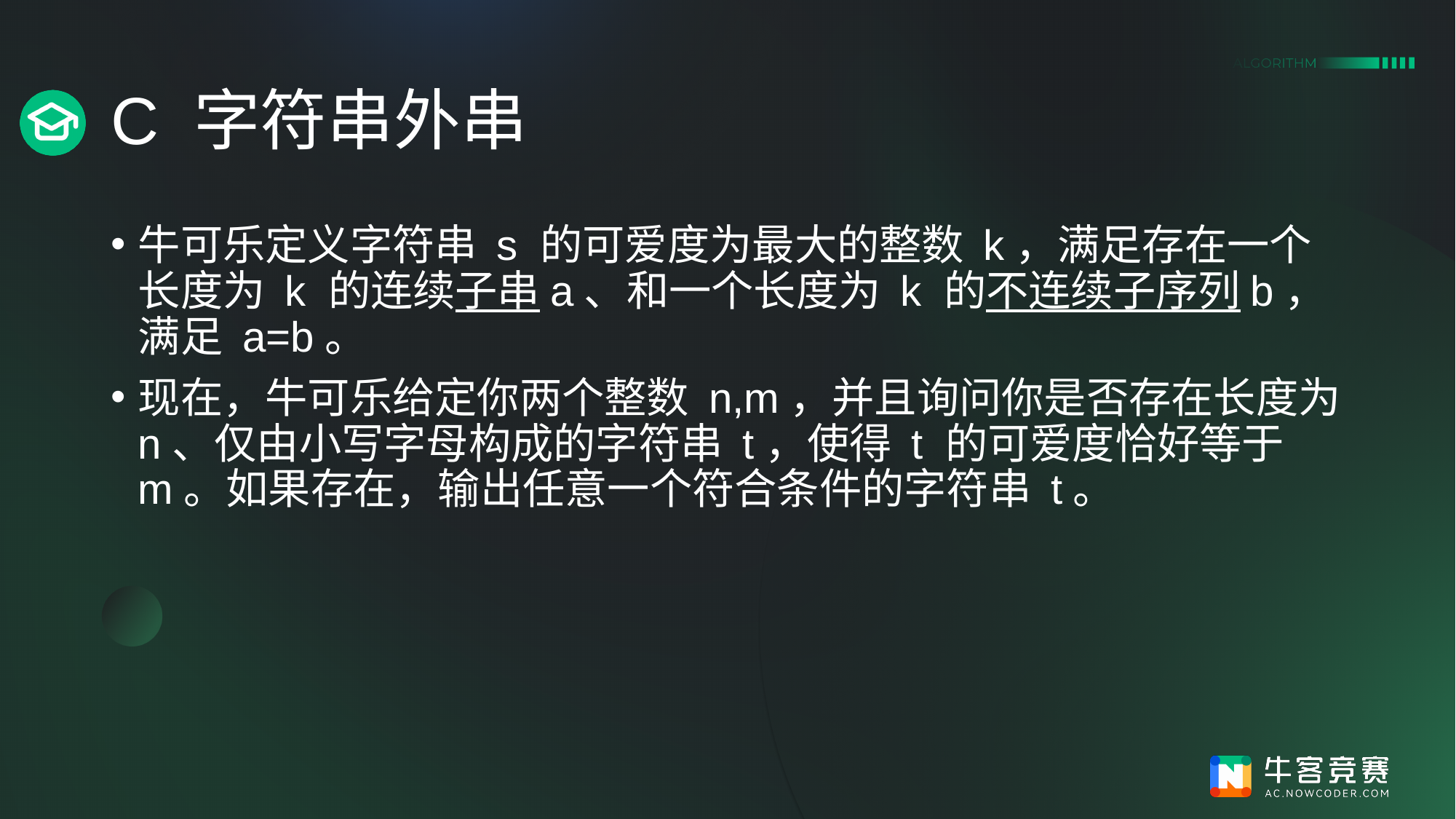

# C 字符串外串
牛可乐定义字符串 s 的可爱度为最大的整数 k，满足存在一个长度为 k 的连续子串a、和一个长度为 k 的不连续子序列b，满足 a=b。
现在，牛可乐给定你两个整数 n,m，并且询问你是否存在长度为 n、仅由小写字母构成的字符串 t，使得 t 的可爱度恰好等于 m。如果存在，输出任意一个符合条件的字符串 t。